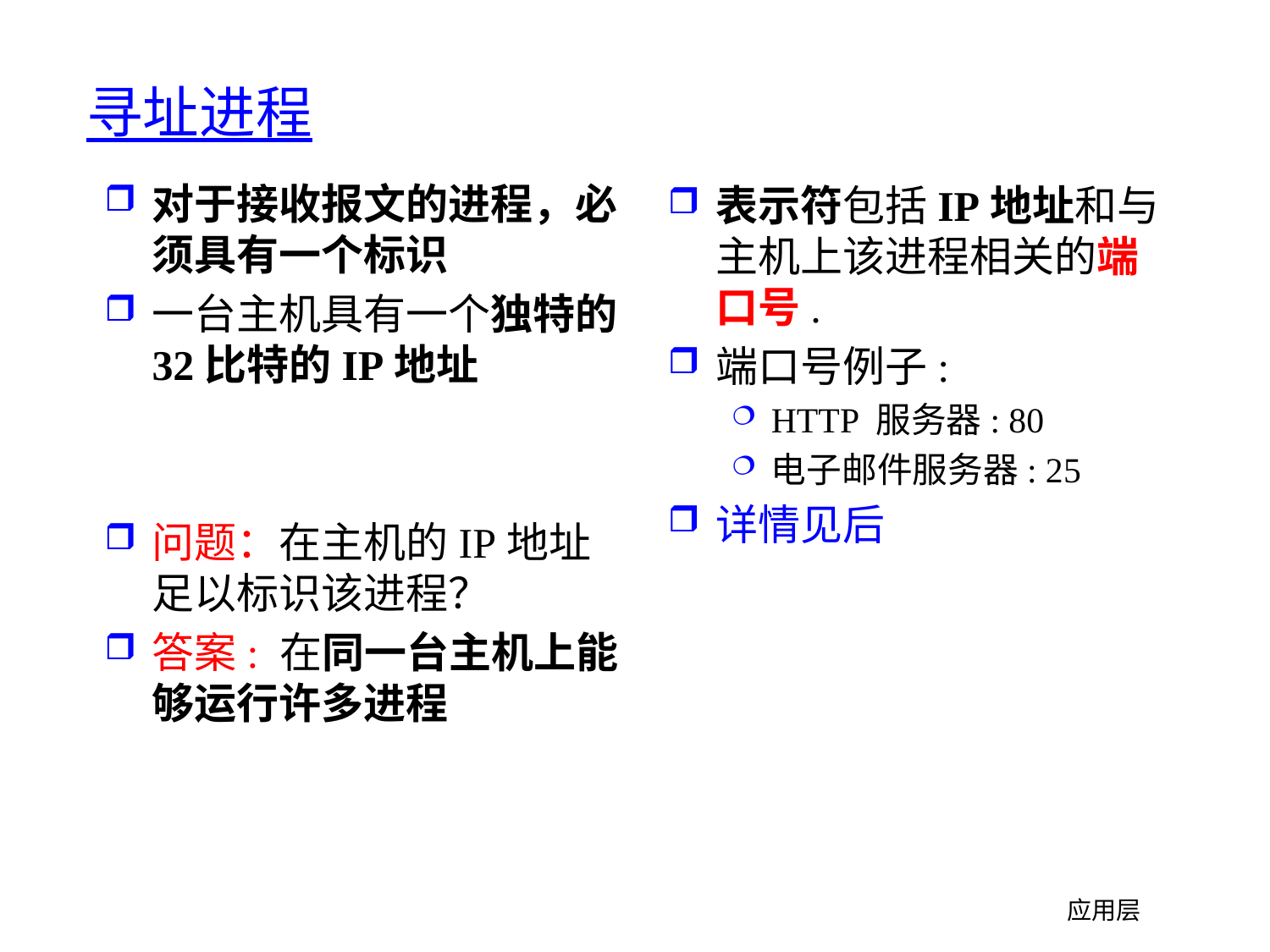

# 寻址进程
对于接收报文的进程，必须具有一个标识
一台主机具有一个独特的32比特的IP地址

问题：在主机的IP地址足以标识该进程？
答案: 在同一台主机上能够运行许多进程
表示符包括IP地址和与主机上该进程相关的端口号.
端口号例子:
HTTP 服务器: 80
电子邮件服务器: 25
详情见后
应用层
14